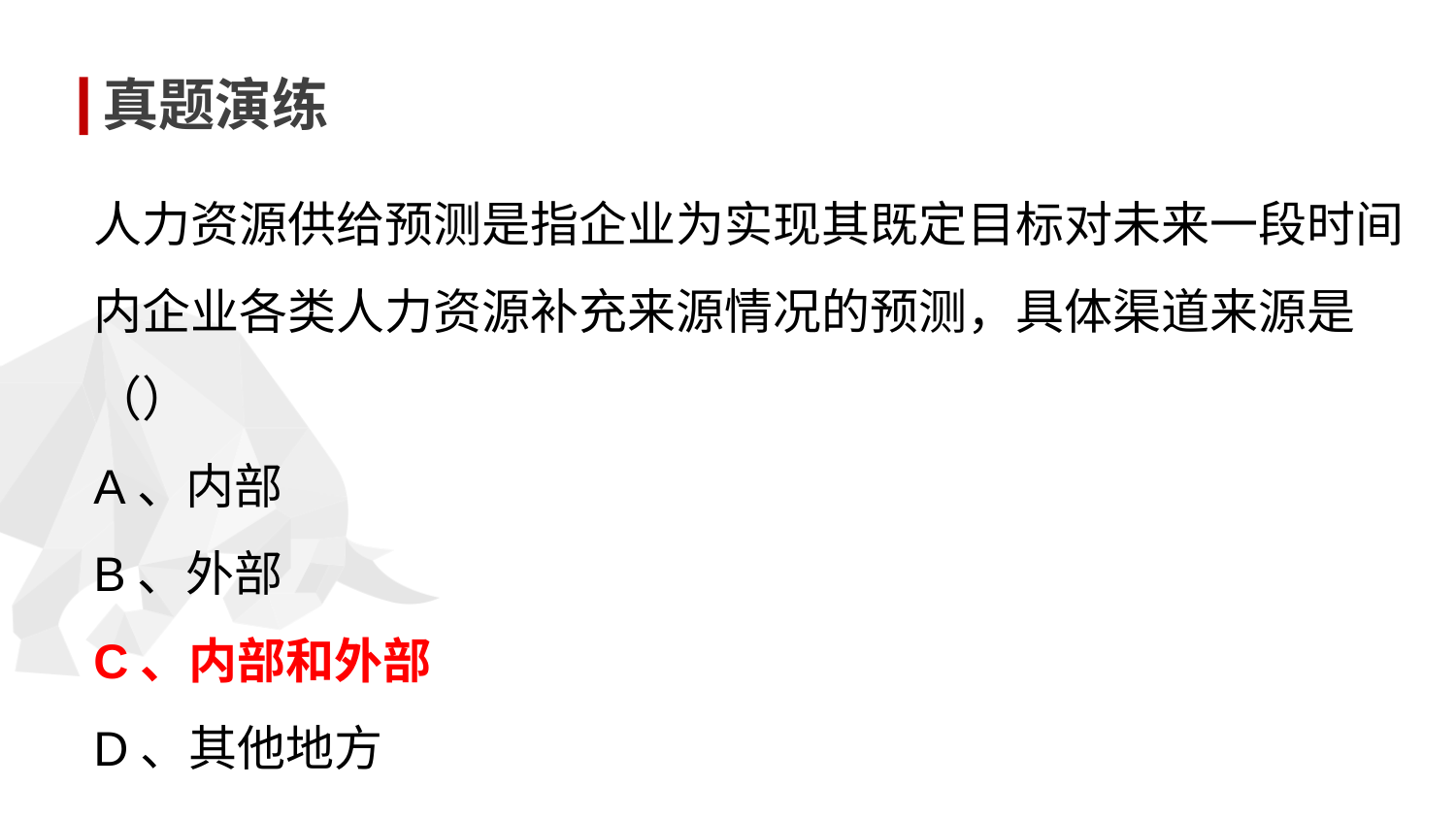

真题演练
人力资源供给预测是指企业为实现其既定目标对未来一段时间内企业各类人力资源补充来源情况的预测，具体渠道来源是（）
A、内部
B、外部
C、内部和外部
D、其他地方